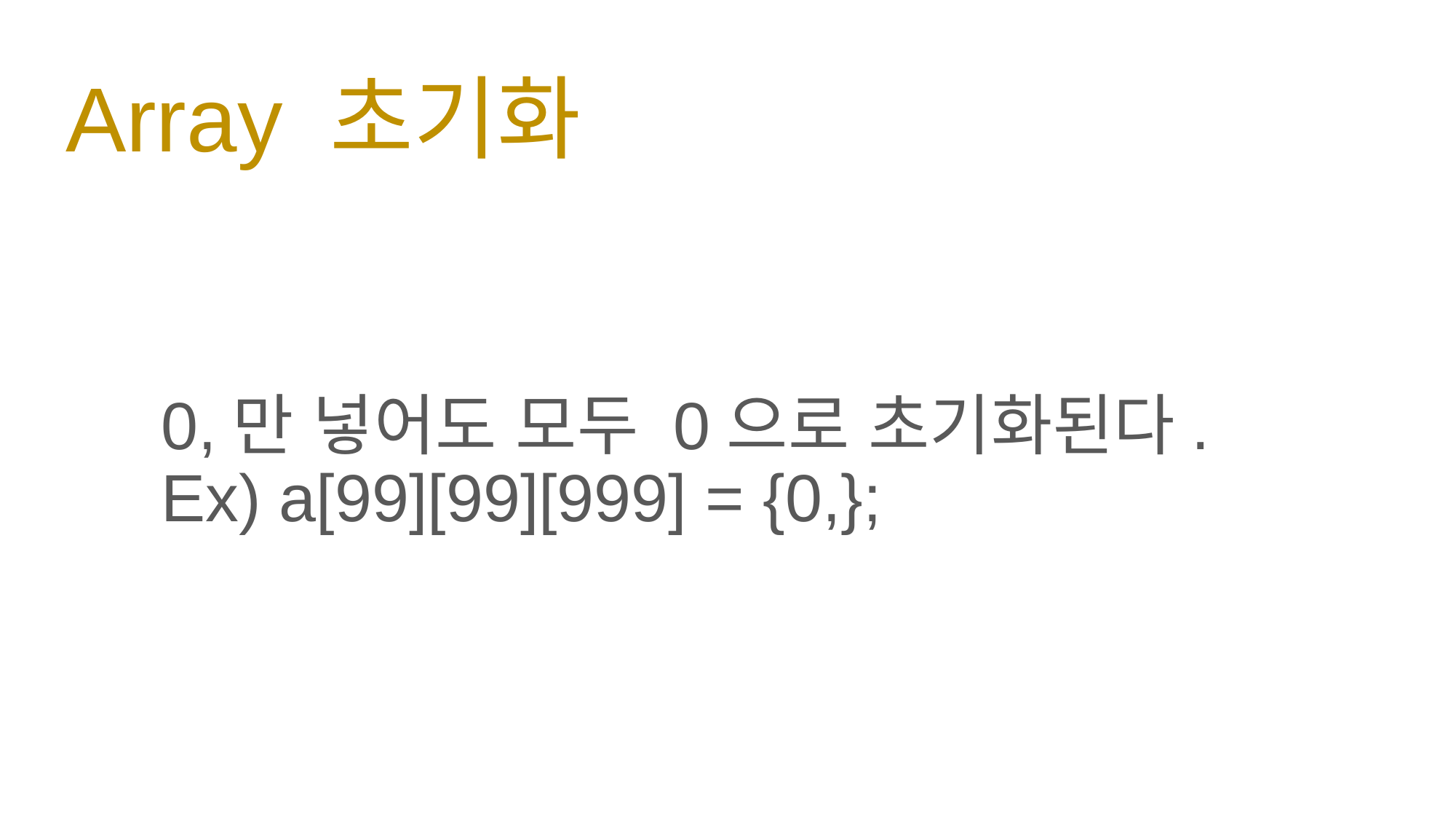

# Array 초기화
	0,만 넣어도 모두 0으로 초기화된다.
	Ex) a[99][99][999] = {0,};